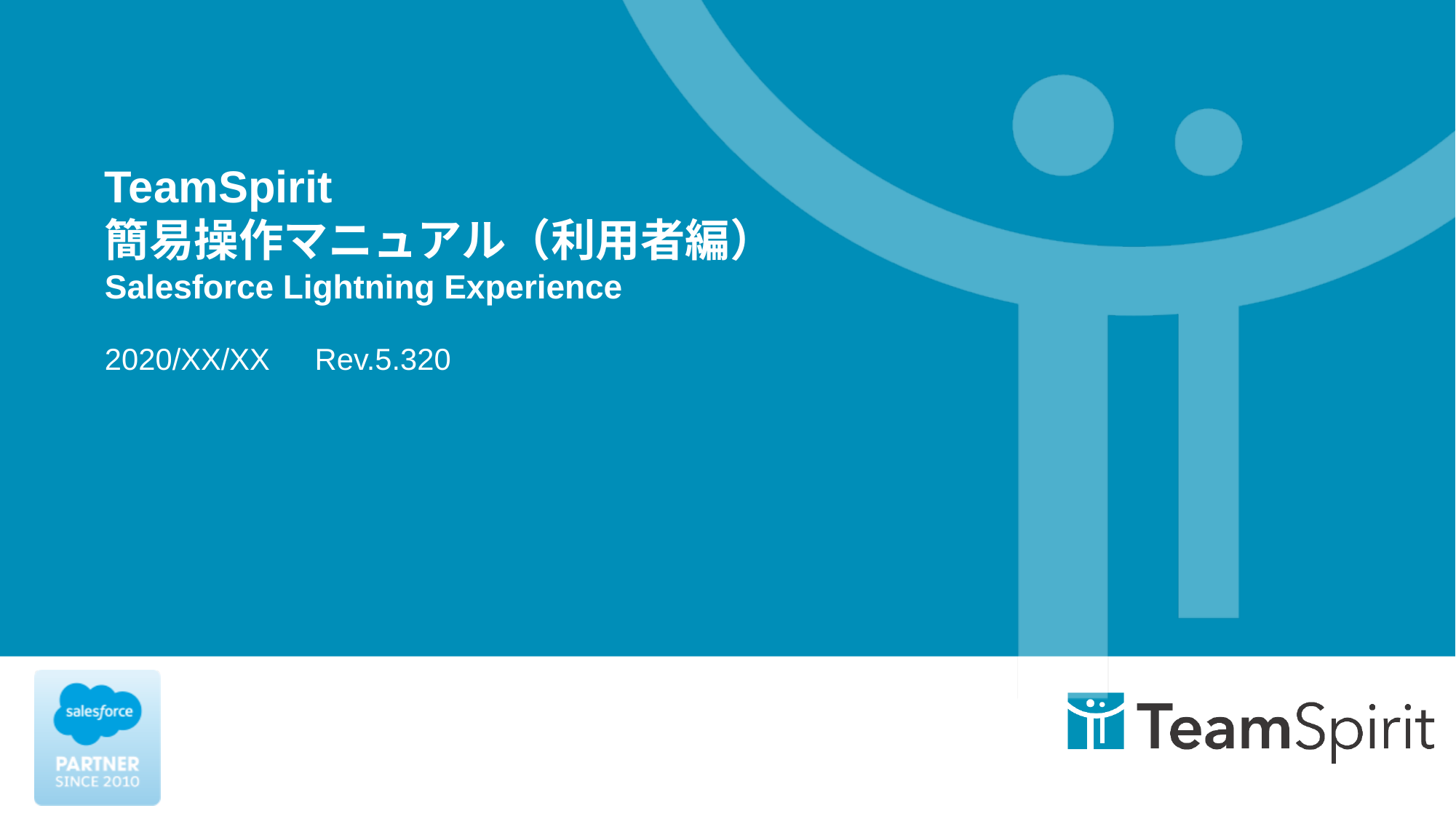

# TeamSpirit 簡易操作マニュアル（利用者編） Salesforce Lightning Experience
2020/XX/XX　Rev.5.320